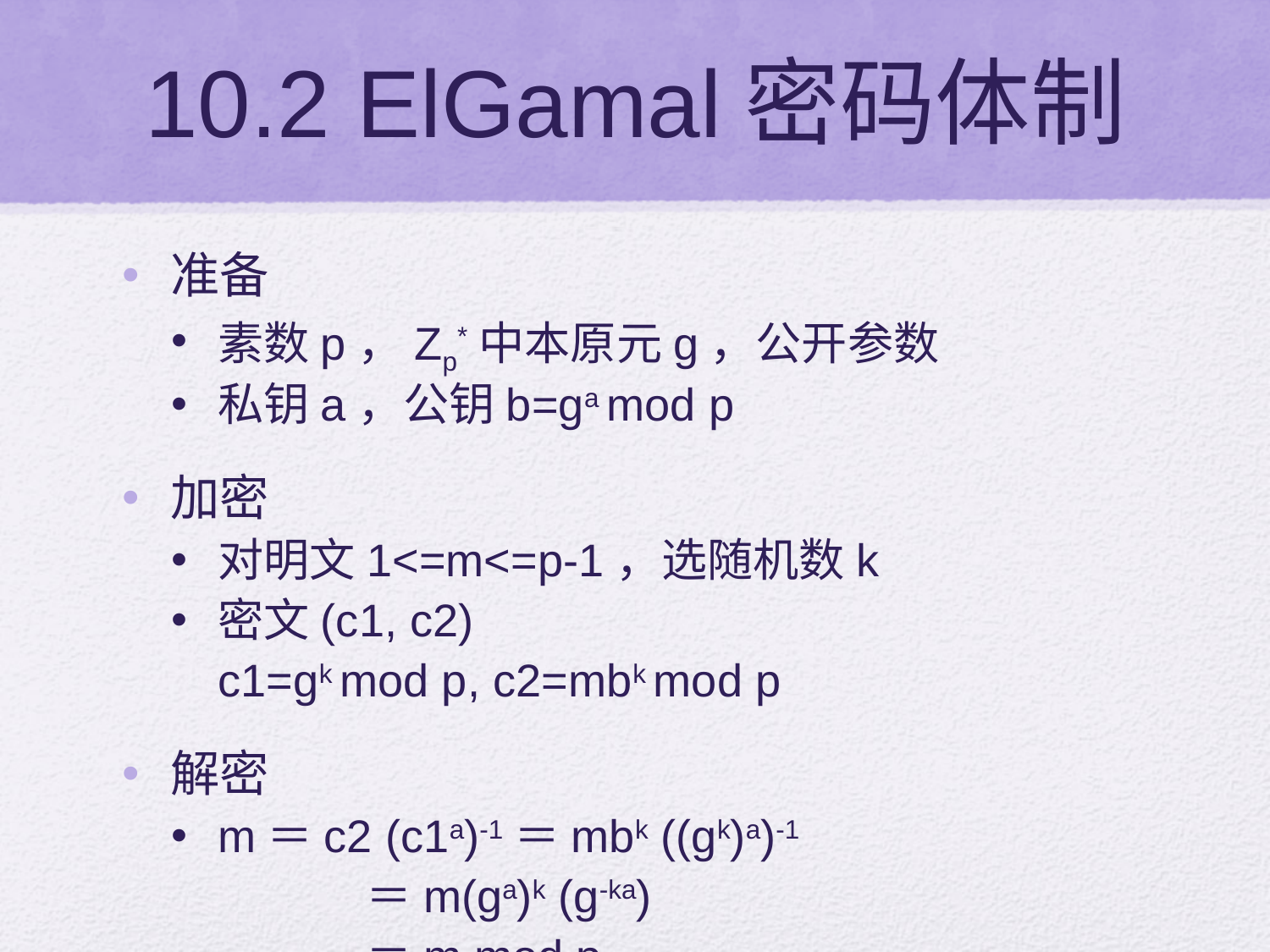

# 10.2 ElGamal密码体制
准备
素数p，Zp*中本原元g，公开参数
私钥a，公钥b=ga mod p
加密
对明文1<=m<=p-1，选随机数k
密文(c1, c2)
	c1=gk mod p, c2=mbk mod p
解密
m＝c2 (c1a)-1＝mbk ((gk)a)-1
		 ＝m(ga)k (g-ka)
		 ＝m mod p